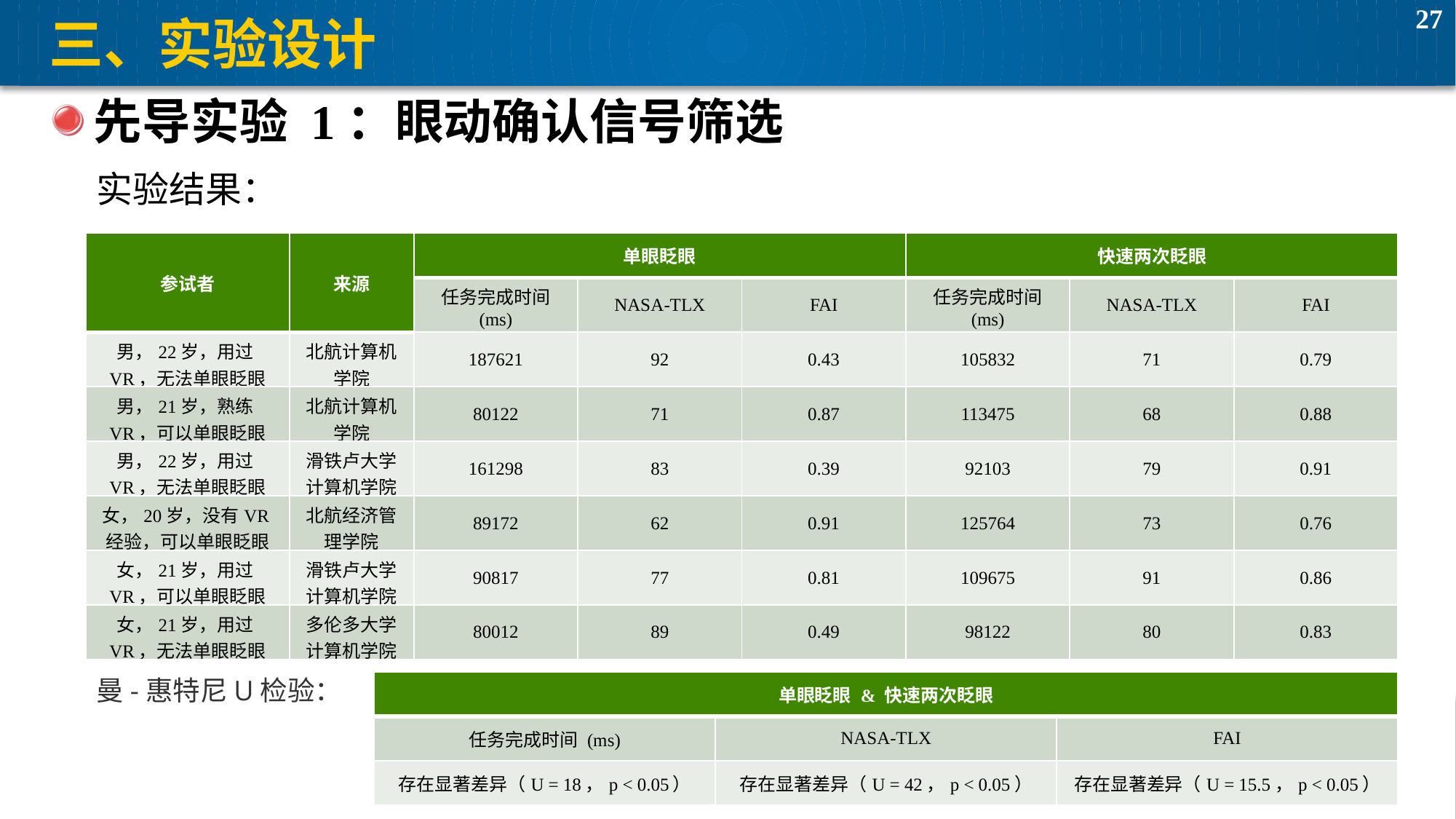

# 三、实验设计
先导实验 1：眼动确认信号筛选
实验结果：
| 参试者 | 来源 | 单眼眨眼 |  |  | 快速两次眨眼 |  |  |
| --- | --- | --- | --- | --- | --- | --- | --- |
|  |  | 任务完成时间 (ms) | NASA-TLX | FAI | 任务完成时间 (ms) | NASA-TLX | FAI |
| 男，22岁，用过VR，无法单眼眨眼 | 北航计算机学院 | 187621 | 92 | 0.43 | 105832 | 71 | 0.79 |
| 男，21岁，熟练VR，可以单眼眨眼 | 北航计算机学院 | 80122 | 71 | 0.87 | 113475 | 68 | 0.88 |
| 男，22岁，用过VR，无法单眼眨眼 | 滑铁卢大学计算机学院 | 161298 | 83 | 0.39 | 92103 | 79 | 0.91 |
| 女，20岁，没有VR经验，可以单眼眨眼 | 北航经济管理学院 | 89172 | 62 | 0.91 | 125764 | 73 | 0.76 |
| 女，21岁，用过VR，可以单眼眨眼 | 滑铁卢大学计算机学院 | 90817 | 77 | 0.81 | 109675 | 91 | 0.86 |
| 女，21岁，用过VR，无法单眼眨眼 | 多伦多大学计算机学院 | 80012 | 89 | 0.49 | 98122 | 80 | 0.83 |
曼-惠特尼U检验：

| 单眼眨眼 & 快速两次眨眼 |  |  |
| --- | --- | --- |
| 任务完成时间 (ms) | NASA-TLX | FAI |
| 存在显著差异（U = 18，p < 0.05） | 存在显著差异（U = 42，p < 0.05） | 存在显著差异（U = 15.5，p < 0.05） |